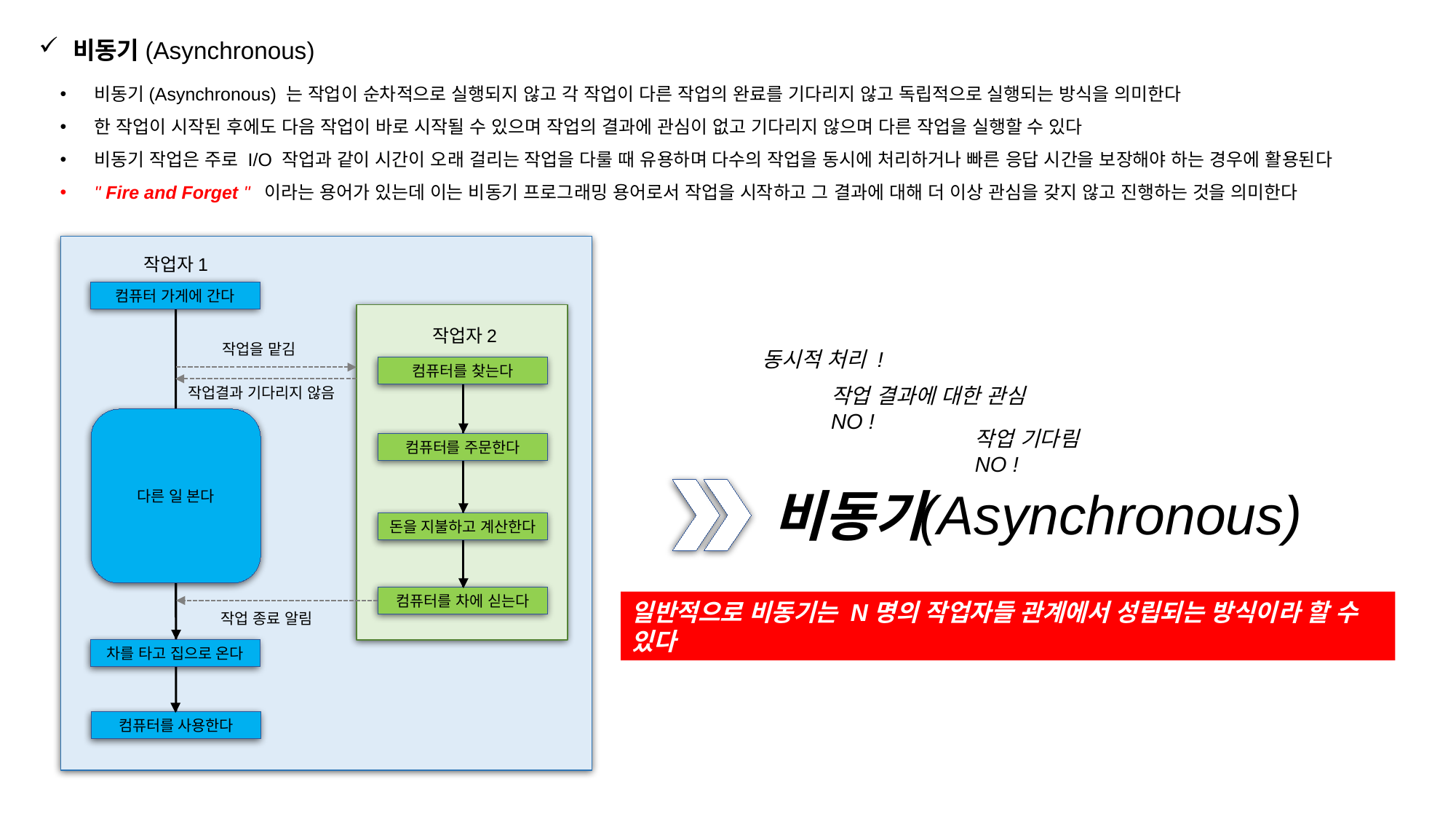

비동기(Asynchronous)
비동기(Asynchronous) 는 작업이 순차적으로 실행되지 않고 각 작업이 다른 작업의 완료를 기다리지 않고 독립적으로 실행되는 방식을 의미한다
한 작업이 시작된 후에도 다음 작업이 바로 시작될 수 있으며 작업의 결과에 관심이 없고 기다리지 않으며 다른 작업을 실행할 수 있다
비동기 작업은 주로 I/O 작업과 같이 시간이 오래 걸리는 작업을 다룰 때 유용하며 다수의 작업을 동시에 처리하거나 빠른 응답 시간을 보장해야 하는 경우에 활용된다
" Fire and Forget "  이라는 용어가 있는데 이는 비동기 프로그래밍 용어로서 작업을 시작하고 그 결과에 대해 더 이상 관심을 갖지 않고 진행하는 것을 의미한다

작업자1
컴퓨터 가게에 간다

작업자2
작업을 맡김
동시적 처리 !
컴퓨터를 찾는다
작업 결과에 대한 관심 NO !
작업결과 기다리지 않음
다른 일 본다
작업 기다림  NO !

컴퓨터를 주문한다
(Asynchronous)
비동기

돈을 지불하고 계산한다

컴퓨터를 차에 싣는다
일반적으로 비동기는 N명의 작업자들 관계에서 성립되는 방식이라 할 수 있다
작업 종료 알림

차를 타고 집으로 온다

컴퓨터를 사용한다